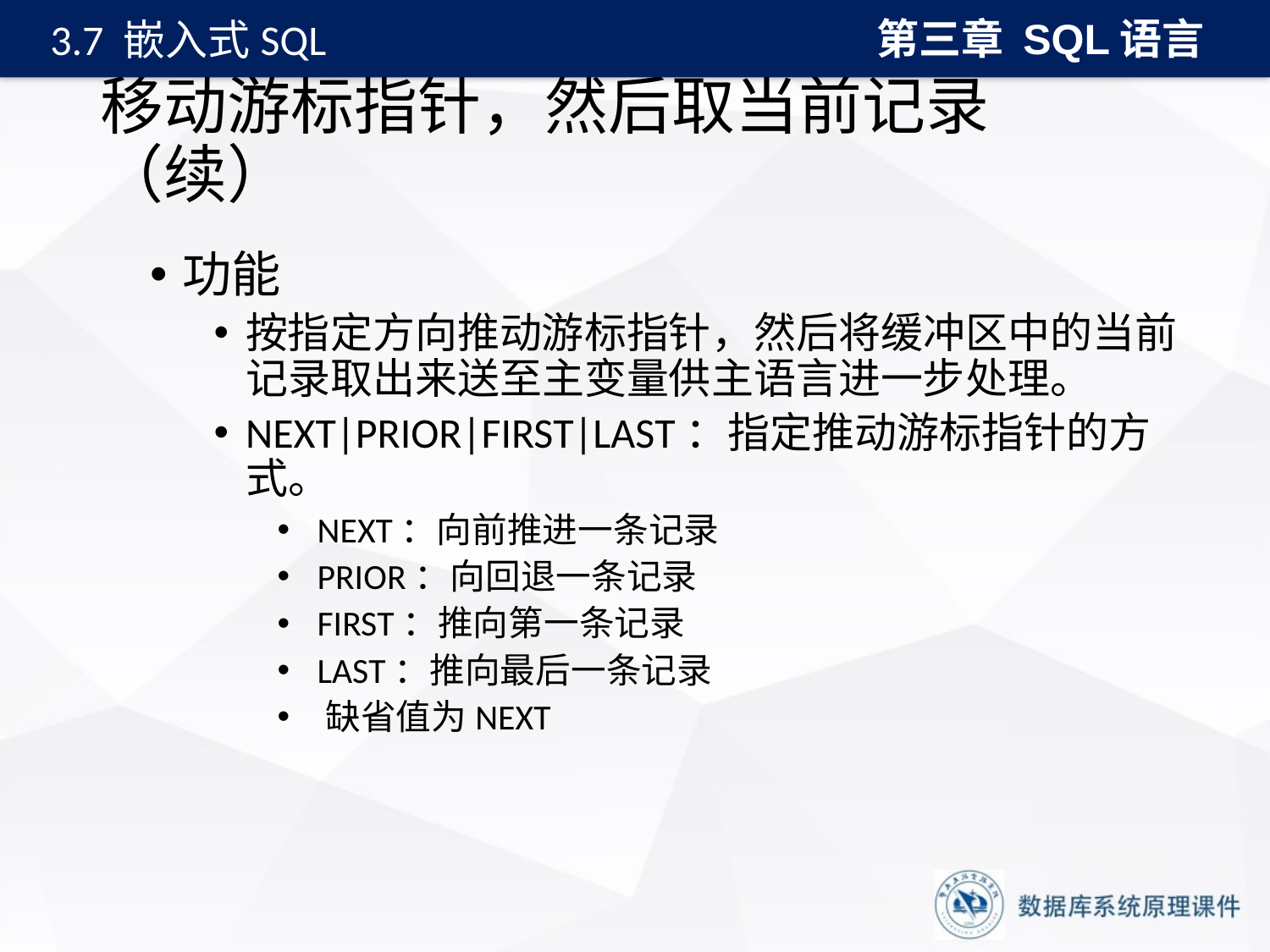

第三章 SQL语言
3.7 嵌入式SQL
# 移动游标指针，然后取当前记录（续）
功能
按指定方向推动游标指针，然后将缓冲区中的当前记录取出来送至主变量供主语言进一步处理。
NEXT|PRIOR|FIRST|LAST：指定推动游标指针的方式。
 NEXT：向前推进一条记录
 PRIOR：向回退一条记录
 FIRST：推向第一条记录
 LAST：推向最后一条记录
 缺省值为NEXT